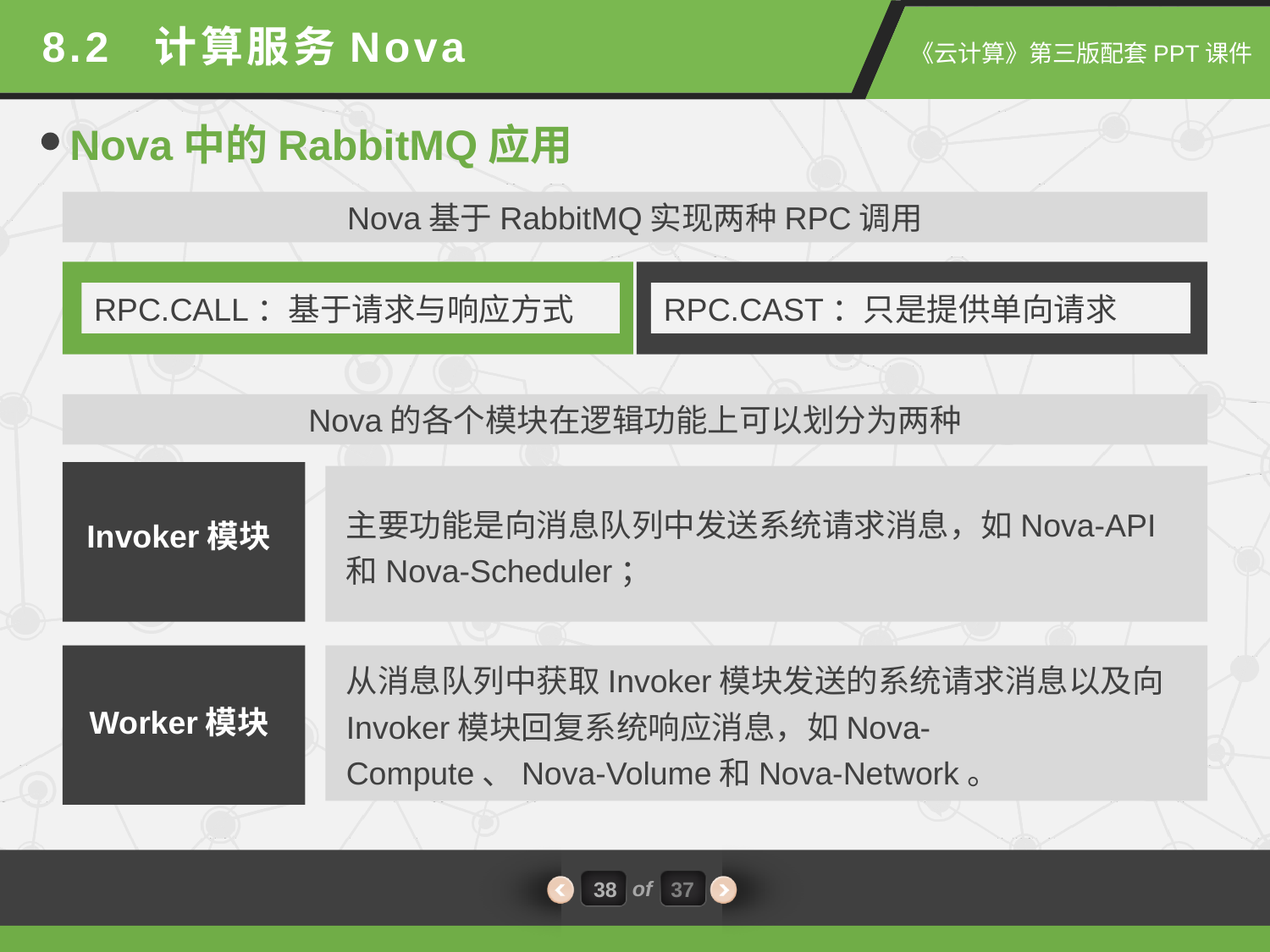

8.2  计算服务Nova
Nova中的RabbitMQ应用

Nova基于RabbitMQ实现两种RPC调用

RPC.CALL：基于请求与响应方式
RPC.CAST：只是提供单向请求
Nova的各个模块在逻辑功能上可以划分为两种

主要功能是向消息队列中发送系统请求消息，如Nova-API和Nova-Scheduler；
Invoker模块

从消息队列中获取Invoker模块发送的系统请求消息以及向Invoker模块回复系统响应消息，如Nova-Compute、Nova-Volume和Nova-Network。
Worker模块
38